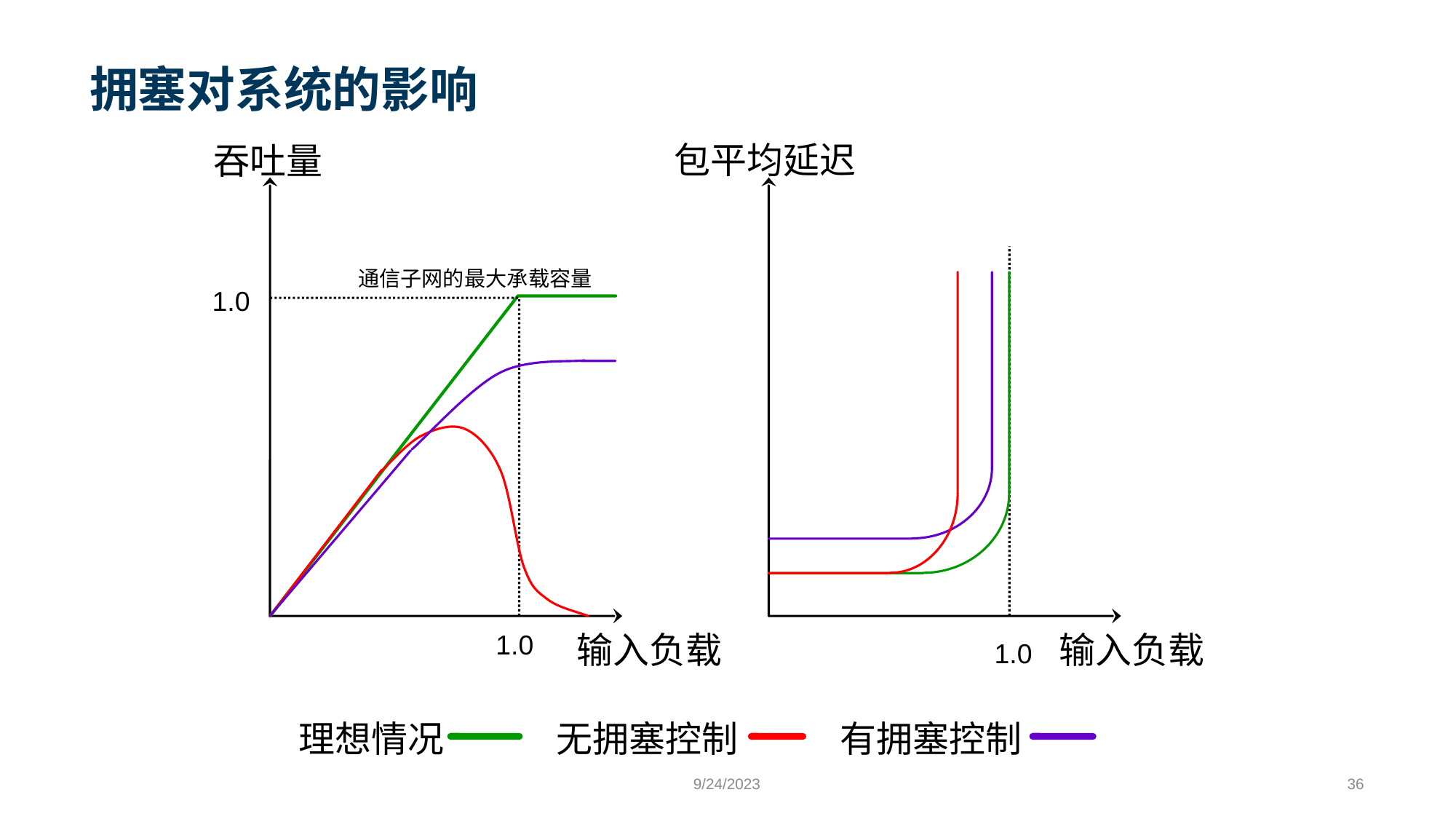

# 拥塞对系统的影响
包平均延迟
吞吐量

通信子网的最大承载容量
1.0

输入负载
输入负载

1.0

1.0
理想情况
无拥塞控制
有拥塞控制

9/24/2023
36